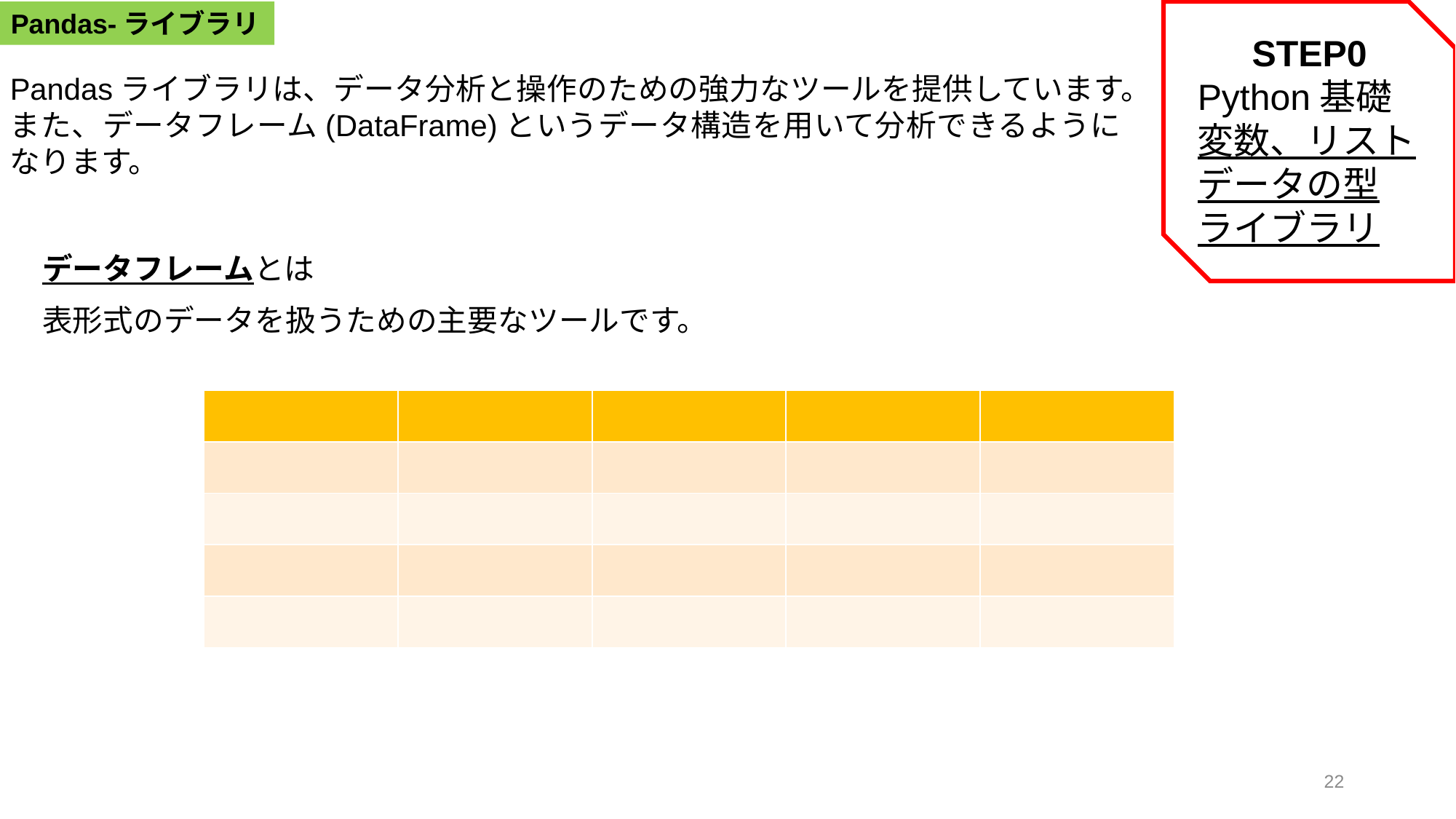

Pandas-ライブラリ
STEP0
Python基礎
変数、リスト
データの型
ライブラリ

Pandasライブラリは、データ分析と操作のための強力なツールを提供しています。
また、データフレーム(DataFrame)というデータ構造を用いて分析できるようになります。
データフレームとは
表形式のデータを扱うための主要なツールです。
|  |  |  |  |  |
| --- | --- | --- | --- | --- |
|  |  |  |  |  |
|  |  |  |  |  |
|  |  |  |  |  |
|  |  |  |  |  |
22